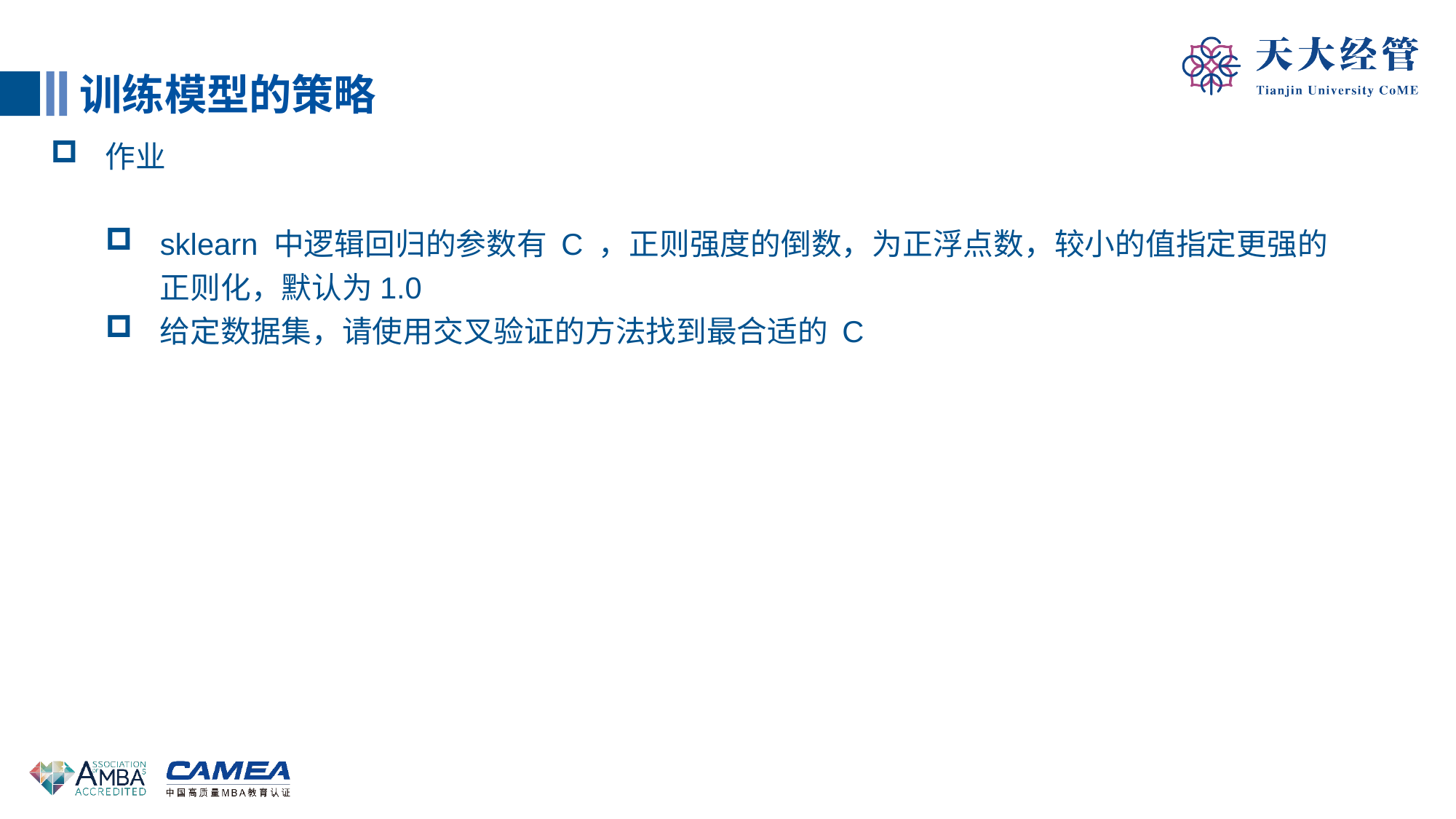

训练模型的策略

作业

sklearn 中逻辑回归的参数有 C ，正则强度的倒数，为正浮点数，较小的值指定更强的正则化，默认为1.0
给定数据集，请使用交叉验证的方法找到最合适的 C